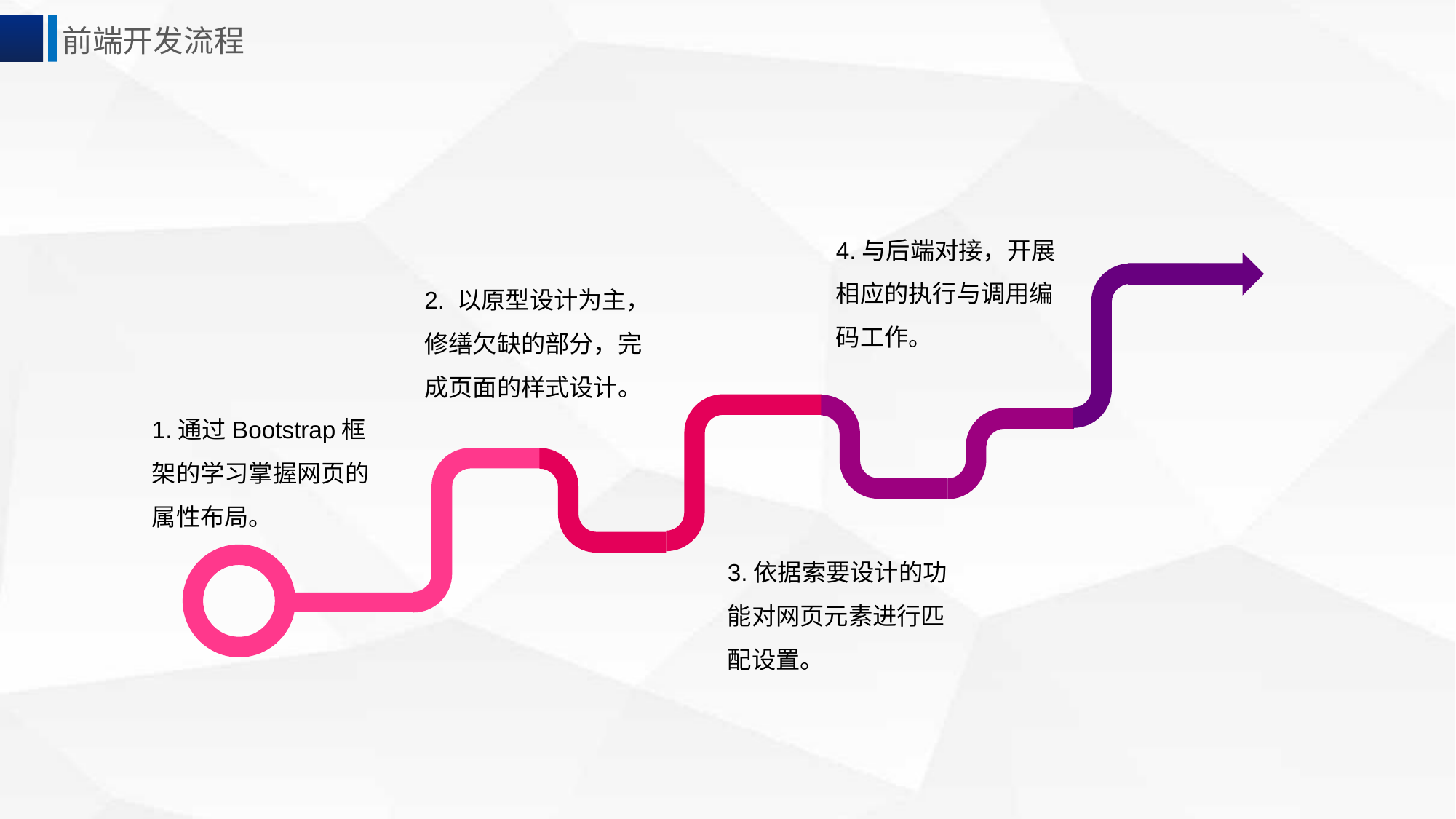

前端开发流程

4.与后端对接，开展相应的执行与调用编码工作。

2. 以原型设计为主，修缮欠缺的部分，完成页面的样式设计。
1.通过Bootstrap框架的学习掌握网页的属性布局。

3.依据索要设计的功能对网页元素进行匹配设置。